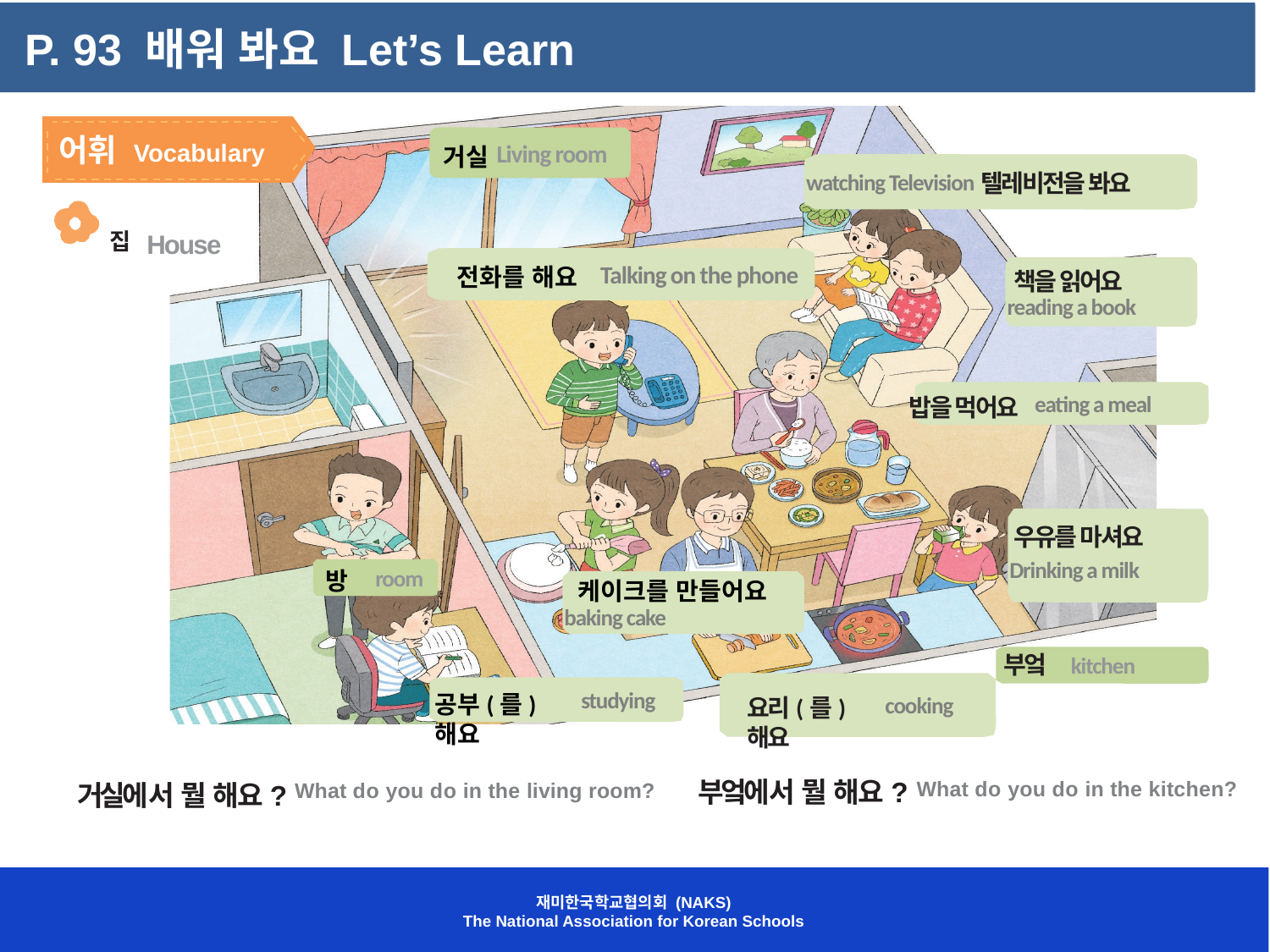

P. 93 배워 봐요 Let’s Learn

 어휘 Vocabulary

         Living room
거실
watching Television
텔레비전을 봐요

집 House
                                                    Talking on the phone
전화를 해요

reading a book
책을 읽어요
                            eating a meal
밥을 먹어요

Drinking a milk
우유를 마셔요

방
               room
케이크를 만들어요

baking cake
부엌
kitchen
                                       cooking
                                                     studying
공부(를) 해요
요리(를) 해요
부엌에서 뭘 해요?
What do you do in the kitchen?
거실에서 뭘 해요?
What do you do in the living room?